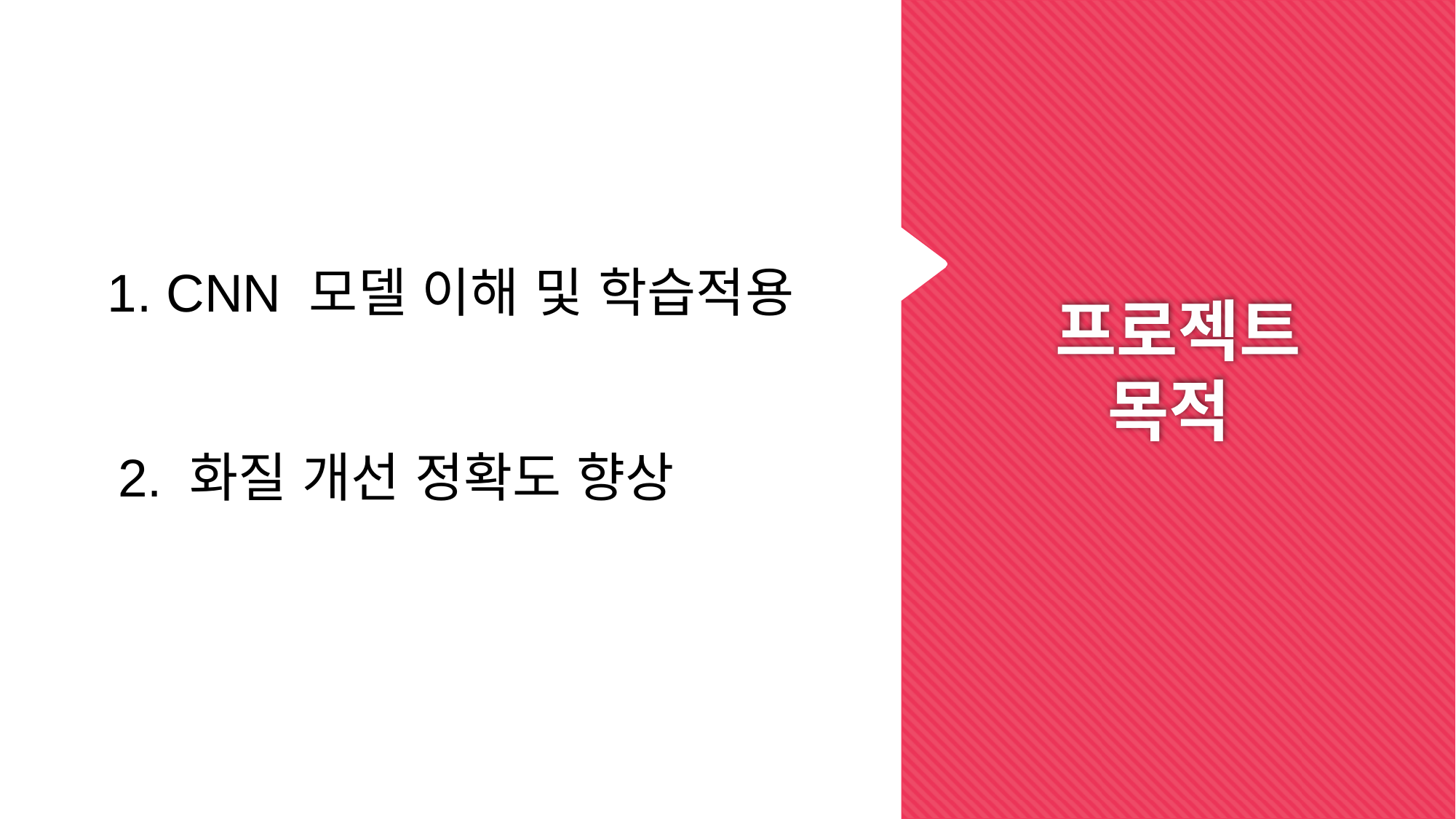

1. CNN 모델 이해 및 학습적용
# 프로젝트 목적
2. 화질 개선 정확도 향상